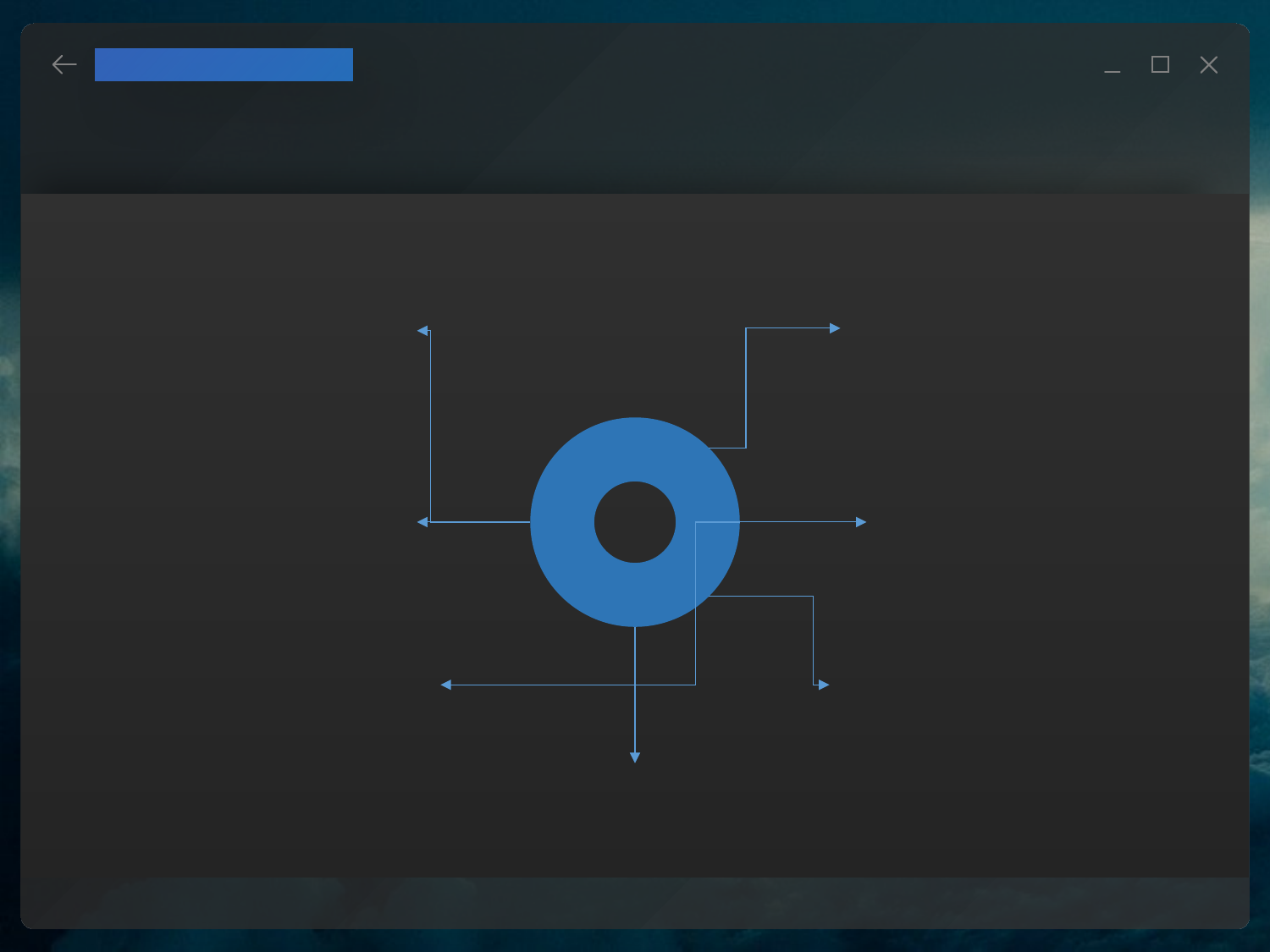

WINDOWS 1900
아이디어

한 화면에서 동작해야함
다양한 기능의
홈페이지

방문자에게
유용한 정보가 제공되는
홈페이지
확장성이 뛰어나며
다양한 기능을 포함해야함
재미요소가 있고
페이지에서 오래 구경할
요소가 있어야함
홈페이지에 오래 머물수록
광고 등을 통해 수익을 노릴 수 있음

윈도우OS 처럼 작동하는 홈페이지를 제작해보자!